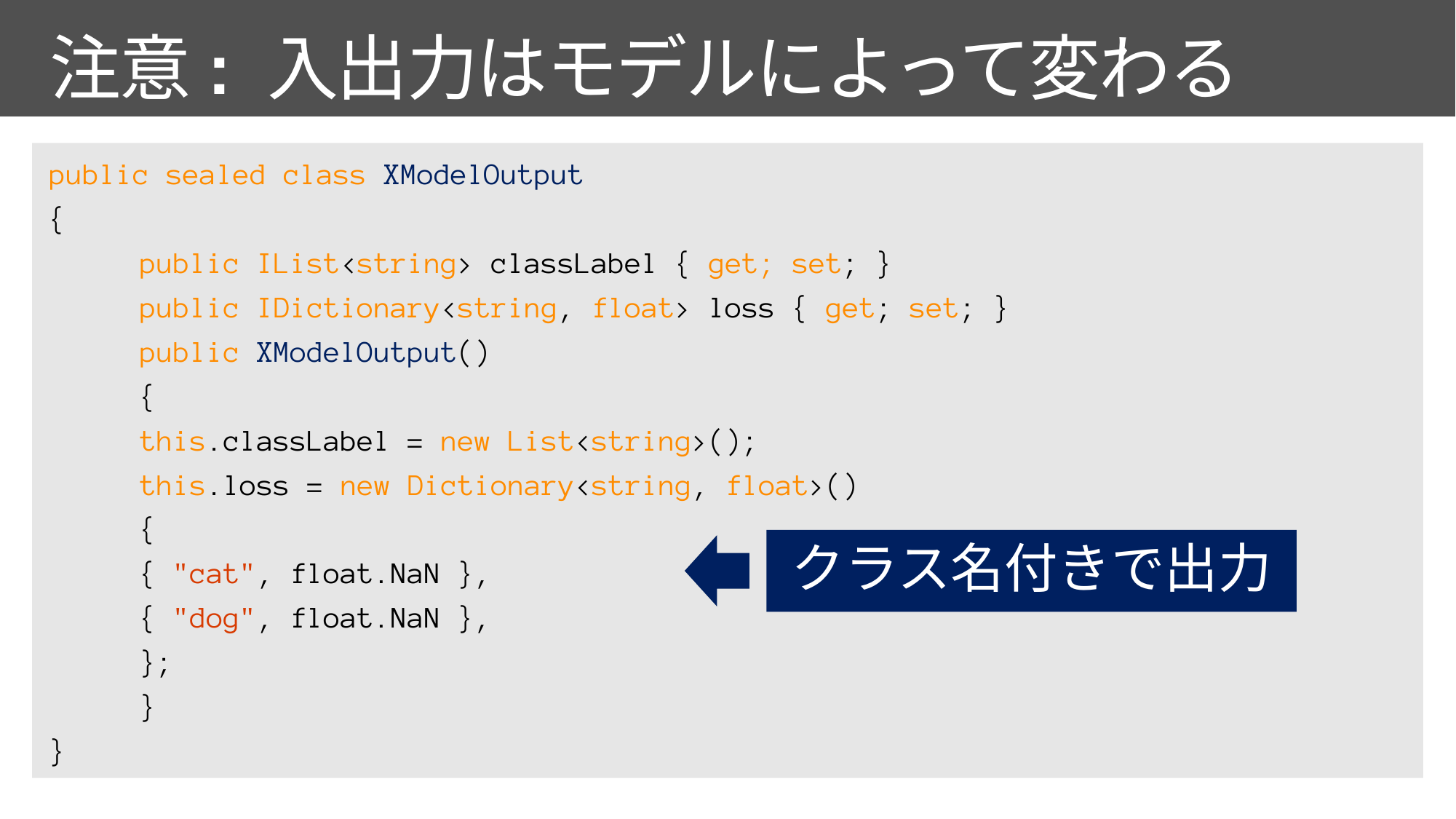

# 注意: 入出力はモデルによって変わる
public sealed class XModelOutput
{
	public IList<string> classLabel { get; set; }
	public IDictionary<string, float> loss { get; set; }
	public XModelOutput()
	{
		this.classLabel = new List<string>();
		this.loss = new Dictionary<string, float>()
		{
			{ "cat", float.NaN },
			{ "dog", float.NaN },
		};
	}
}

クラス名付きで出力